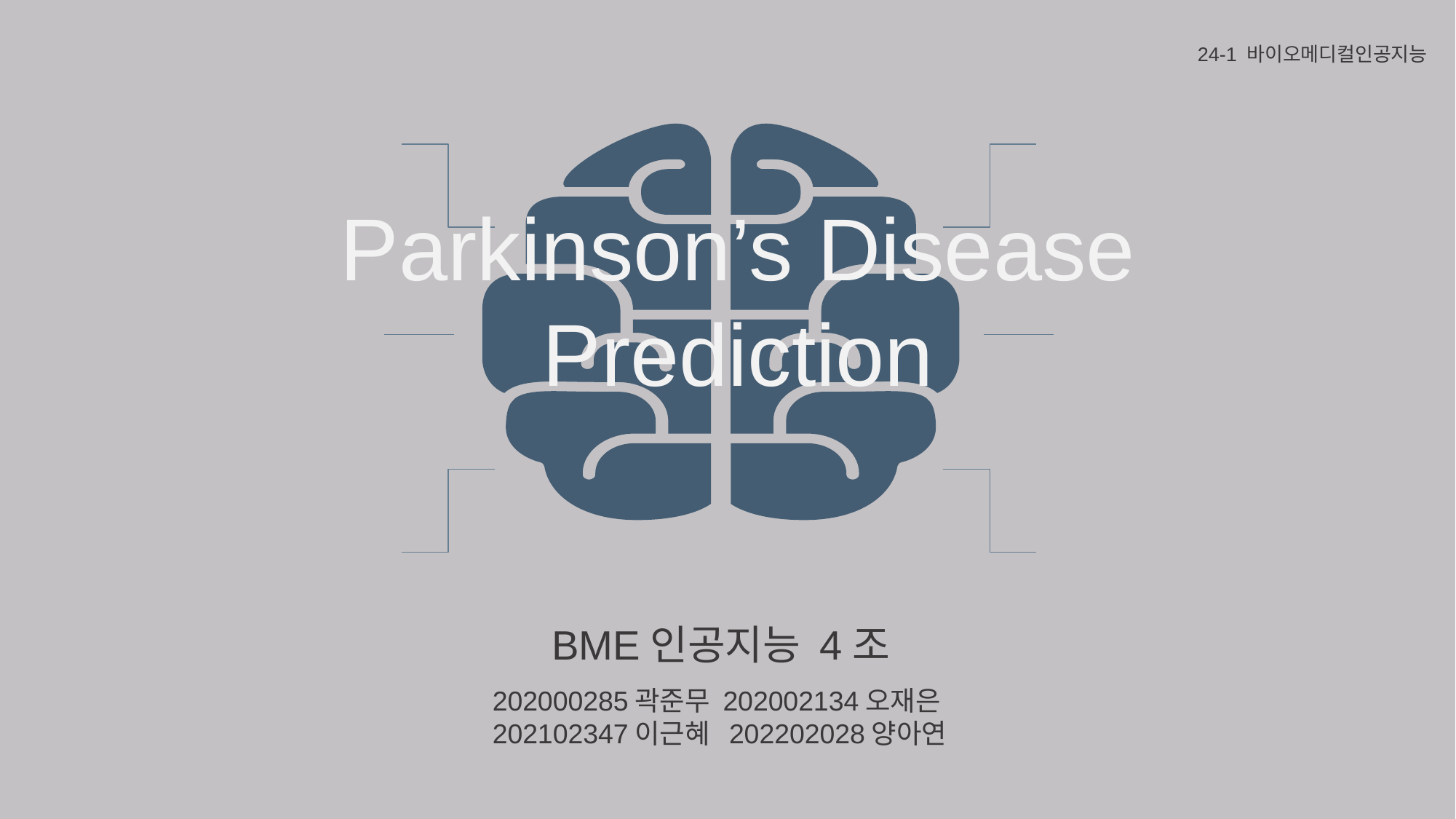

24-1 바이오메디컬인공지능

Parkinson’s Disease Prediction
BME인공지능 4조
202000285곽준무 202002134오재은
202102347이근혜  202202028양아연